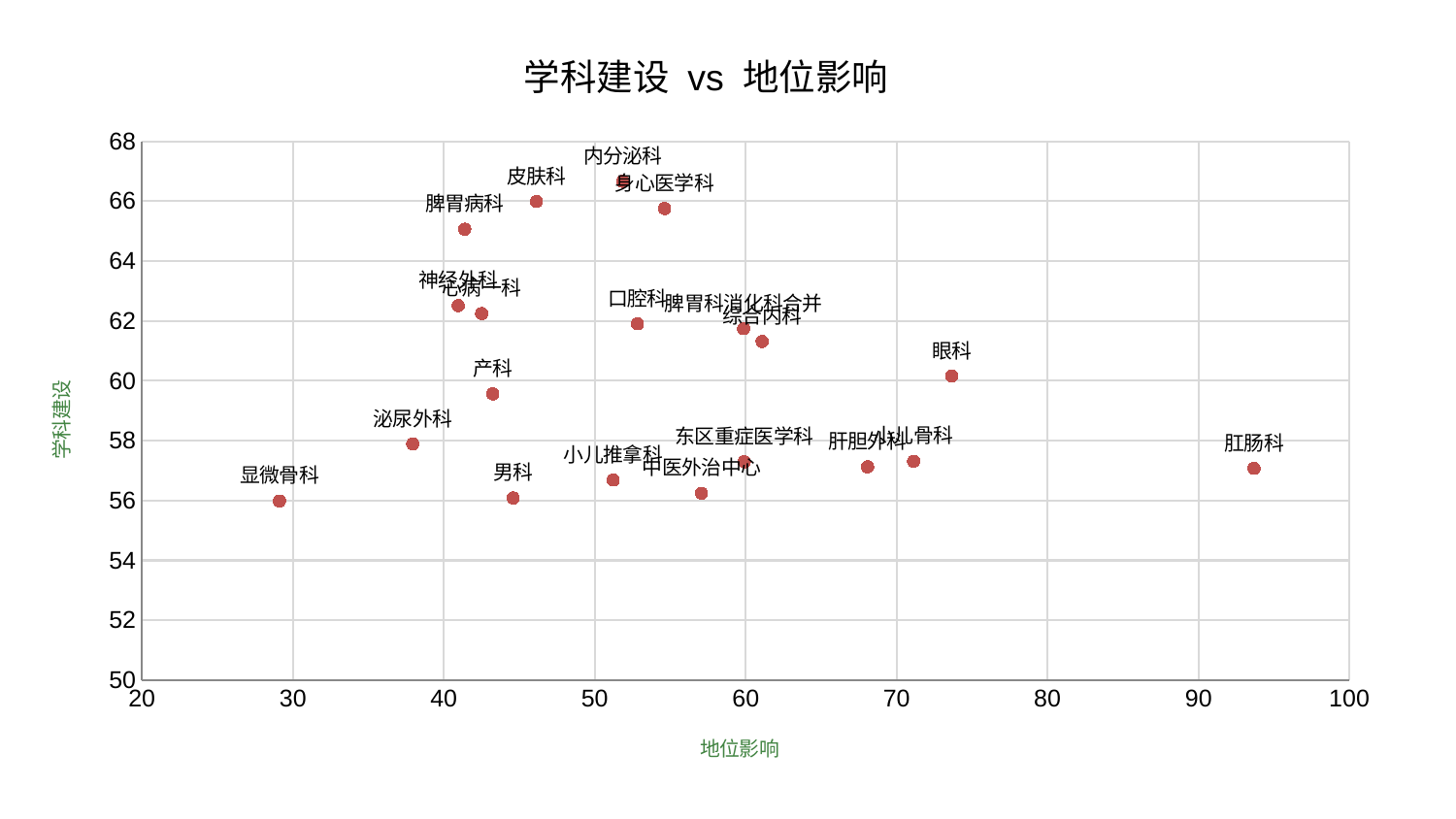

### Chart: 学科建设 vs 地位影响

| Category | 学科建设 |
|---|---|
263